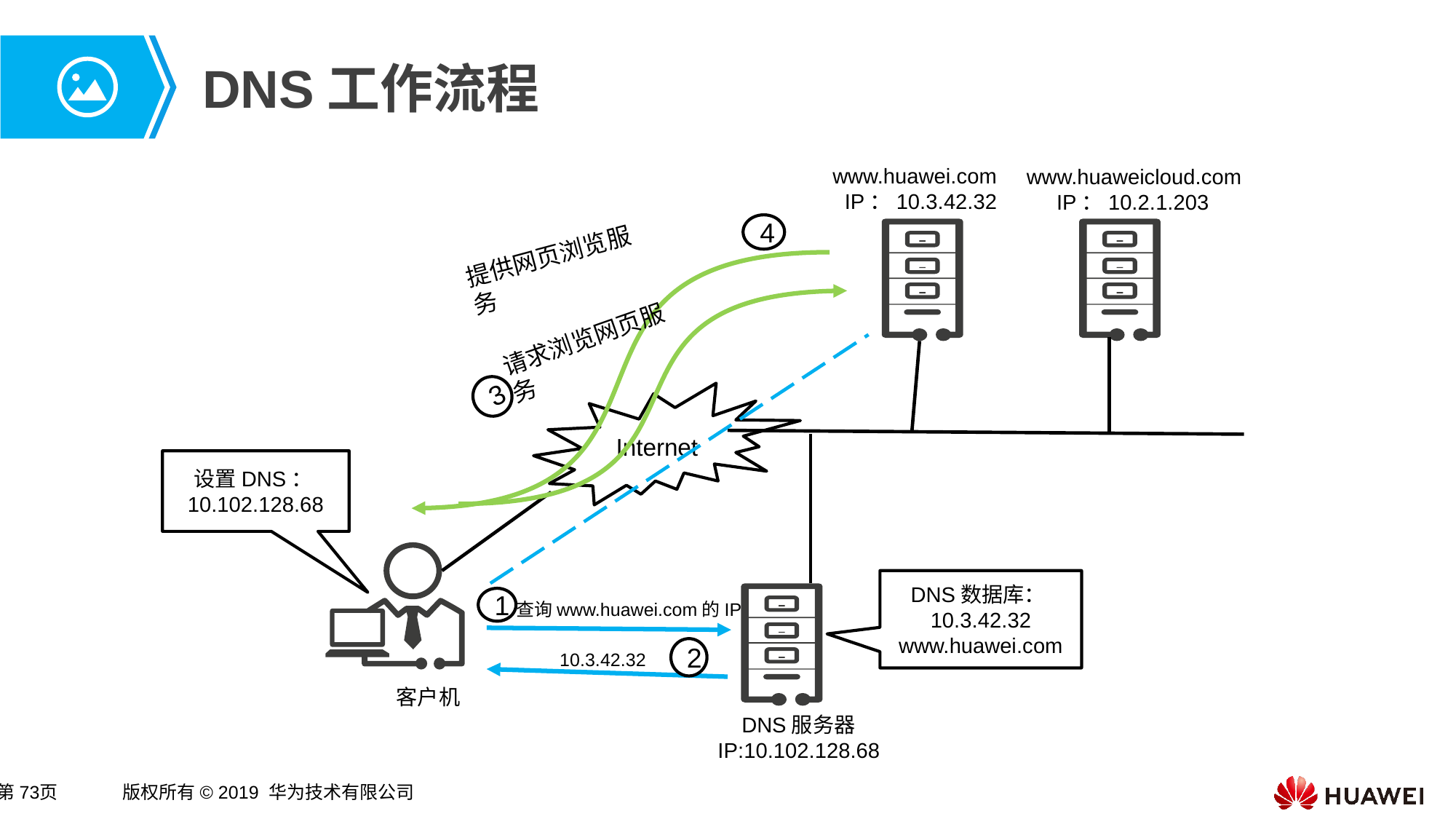

# DNS工作流程
www.huawei.com
  IP：10.3.42.32
www.huaweicloud.com
     IP：10.2.1.203
4

提供网页浏览服务
请求浏览网页服务
3
Internet
设置DNS：10.102.128.68

DNS数据库：10.3.42.32
www.huawei.com

1
查询www.huawei.com的IP
2
10.3.42.32
客户机
    DNS服务器
IP:10.102.128.68